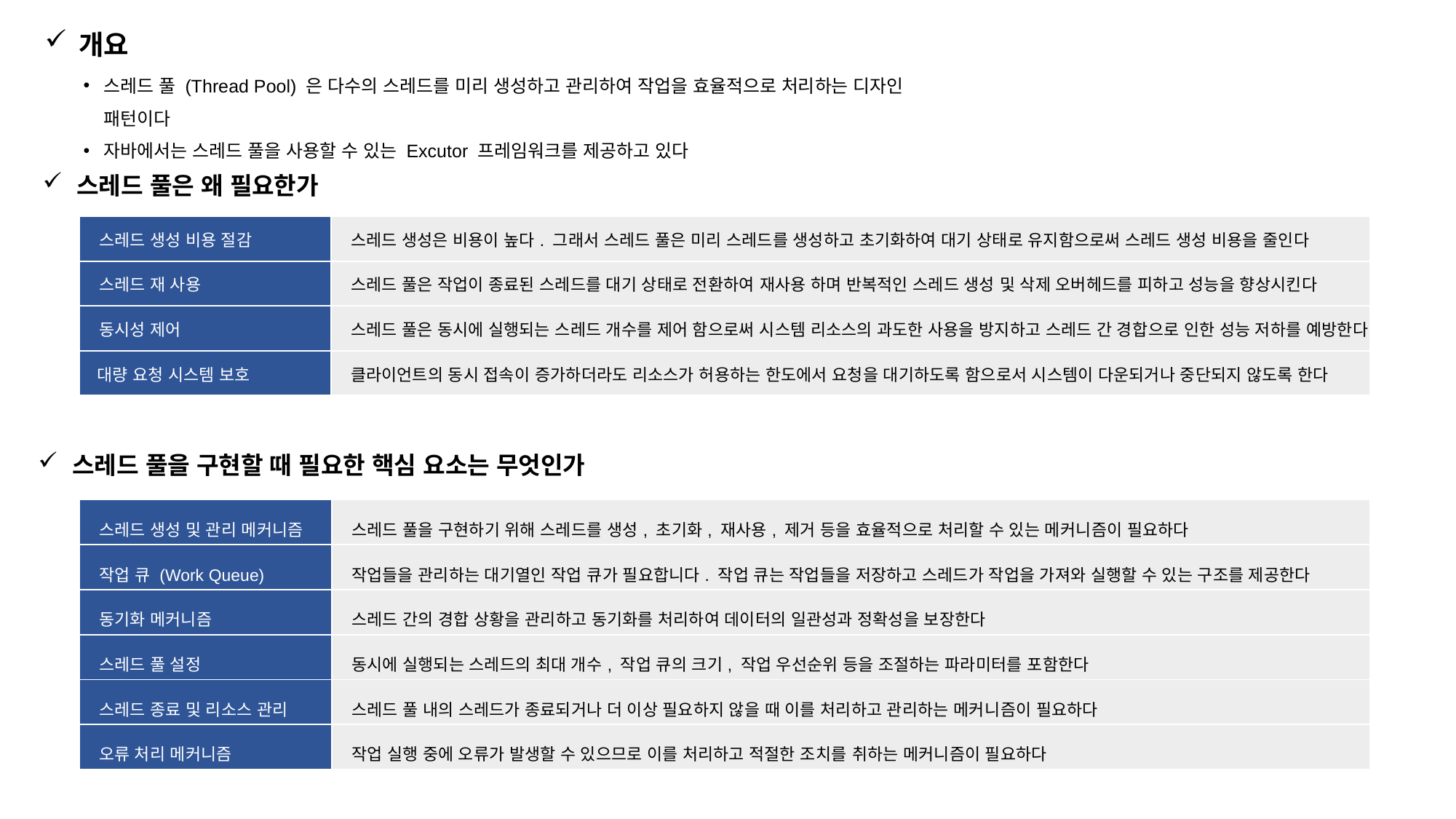

개요
스레드 풀 (Thread Pool) 은 다수의 스레드를 미리 생성하고 관리하여 작업을 효율적으로 처리하는 디자인 패턴이다
자바에서는 스레드 풀을 사용할 수 있는 Excutor 프레임워크를 제공하고 있다
스레드 풀은 왜 필요한가
| 스레드 생성 비용 절감 | 스레드 생성은 비용이 높다. 그래서 스레드 풀은 미리 스레드를 생성하고 초기화하여 대기 상태로 유지함으로써 스레드 생성 비용을 줄인다 |
| --- | --- |
| 스레드 재 사용 | 스레드 풀은 작업이 종료된 스레드를 대기 상태로 전환하여 재사용 하며 반복적인 스레드 생성 및 삭제 오버헤드를 피하고 성능을 향상시킨다 |
| 동시성 제어 | 스레드 풀은 동시에 실행되는 스레드 개수를 제어 함으로써 시스템 리소스의 과도한 사용을 방지하고 스레드 간 경합으로 인한 성능 저하를 예방한다 |
| 대량 요청 시스템 보호 | 클라이언트의 동시 접속이 증가하더라도 리소스가 허용하는 한도에서 요청을 대기하도록 함으로서 시스템이 다운되거나 중단되지 않도록 한다 |
스레드 풀을 구현할 때 필요한 핵심 요소는 무엇인가
| 스레드 생성 및 관리 메커니즘 | 스레드 풀을 구현하기 위해 스레드를 생성, 초기화, 재사용, 제거 등을 효율적으로 처리할 수 있는 메커니즘이 필요하다 |
| --- | --- |
| 작업 큐 (Work Queue) | 작업들을 관리하는 대기열인 작업 큐가 필요합니다. 작업 큐는 작업들을 저장하고 스레드가 작업을 가져와 실행할 수 있는 구조를 제공한다 |
| 동기화 메커니즘 | 스레드 간의 경합 상황을 관리하고 동기화를 처리하여 데이터의 일관성과 정확성을 보장한다 |
| 스레드 풀 설정 | 동시에 실행되는 스레드의 최대 개수, 작업 큐의 크기, 작업 우선순위 등을 조절하는 파라미터를 포함한다 |
| 스레드 종료 및 리소스 관리 | 스레드 풀 내의 스레드가 종료되거나 더 이상 필요하지 않을 때 이를 처리하고 관리하는 메커니즘이 필요하다 |
| 오류 처리 메커니즘 | 작업 실행 중에 오류가 발생할 수 있으므로 이를 처리하고 적절한 조치를 취하는 메커니즘이 필요하다 |